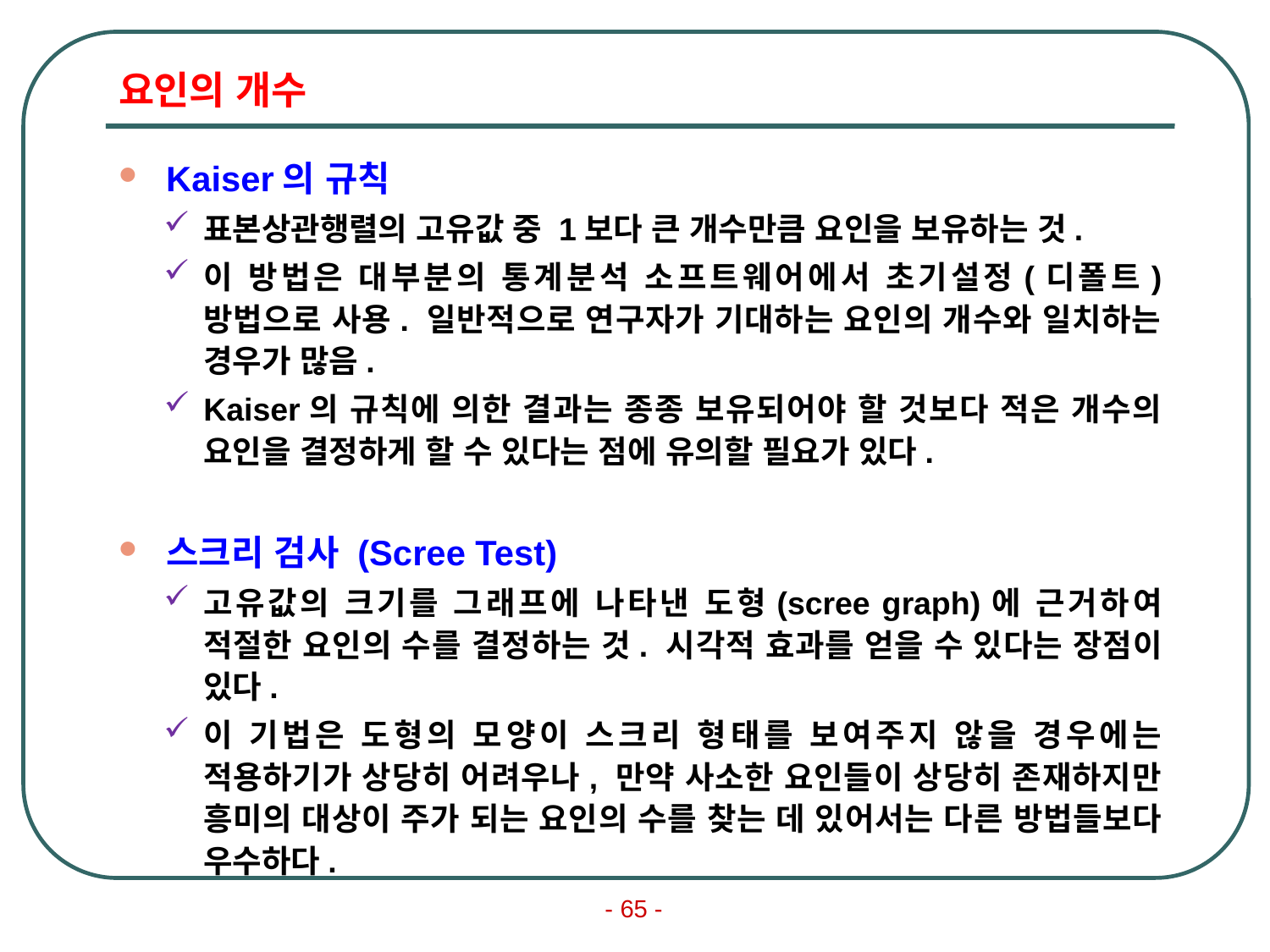

# 요인의 개수
Kaiser의 규칙
표본상관행렬의 고유값 중 1보다 큰 개수만큼 요인을 보유하는 것.
이 방법은 대부분의 통계분석 소프트웨어에서 초기설정(디폴트) 방법으로 사용. 일반적으로 연구자가 기대하는 요인의 개수와 일치하는 경우가 많음.
Kaiser의 규칙에 의한 결과는 종종 보유되어야 할 것보다 적은 개수의 요인을 결정하게 할 수 있다는 점에 유의할 필요가 있다.

스크리 검사 (Scree Test)
고유값의 크기를 그래프에 나타낸 도형(scree graph)에 근거하여 적절한 요인의 수를 결정하는 것. 시각적 효과를 얻을 수 있다는 장점이 있다.
이 기법은 도형의 모양이 스크리 형태를 보여주지 않을 경우에는 적용하기가 상당히 어려우나, 만약 사소한 요인들이 상당히 존재하지만 흥미의 대상이 주가 되는 요인의 수를 찾는 데 있어서는 다른 방법들보다 우수하다.

- 65 -